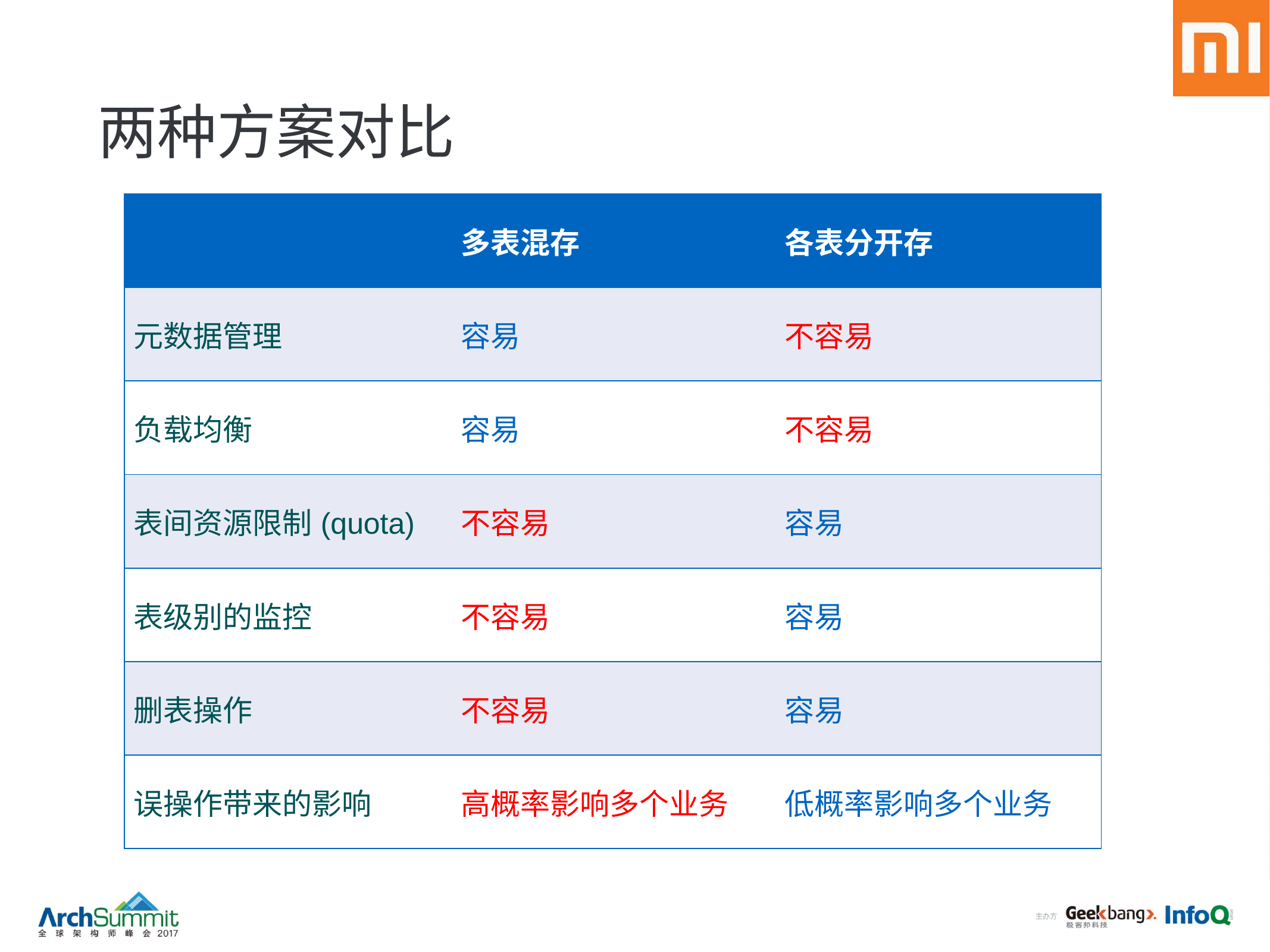

# 两种方案对比
|  | 多表混存 | 各表分开存 |
| --- | --- | --- |
| 元数据管理 | 容易 | 不容易 |
| 负载均衡 | 容易 | 不容易 |
| 表间资源限制(quota) | 不容易 | 容易 |
| 表级别的监控 | 不容易 | 容易 |
| 删表操作 | 不容易 | 容易 |
| 误操作带来的影响 | 高概率影响多个业务 | 低概率影响多个业务 |